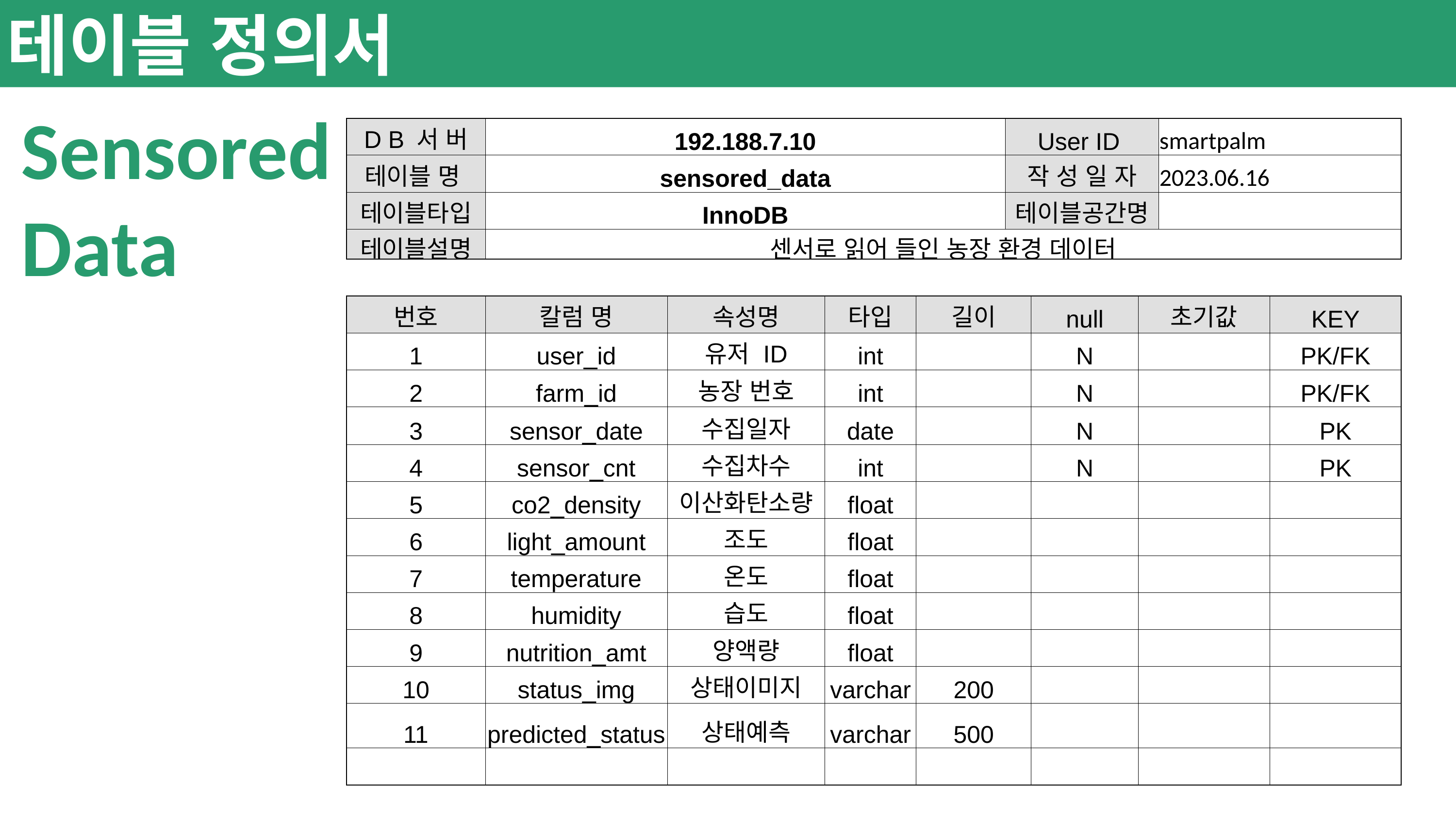

테이블 정의서
Sensored
Data
| D B 서 버 | 192.188.7.10 |  |  |  | User ID |  | smartpalm | smartpalm |  |
| --- | --- | --- | --- | --- | --- | --- | --- | --- | --- |
| 테이블 명 | sensored\_data |  |  |  | 작 성 일 자 |  | 2023.06.16 | 2023.06.16 |  |
| 테이블타입 | InnoDB |  |  |  | 테이블공간명 |  |  |  |  |
| 테이블설명 | 센서로 읽어 들인 농장 환경 데이터 |  |  |  |  |  |  |  |  |
|  |  |  |  |  |  |  |  |  |  |
| 번호 | 칼럼 명 | 속성명 | 타입 | 길이 | null | null | 초기값 |  | KEY |
| 1 | user\_id | 유저 ID | int |  | N | N |  |  | PK/FK |
| 2 | farm\_id | 농장 번호 | int |  | N | N |  |  | PK/FK |
| 3 | sensor\_date | 수집일자 | date |  | N | N |  |  | PK |
| 4 | sensor\_cnt | 수집차수 | int |  | N | N |  |  | PK |
| 5 | co2\_density | 이산화탄소량 | float |  |  |  |  |  |  |
| 6 | light\_amount | 조도 | float |  |  |  |  |  |  |
| 7 | temperature | 온도 | float |  |  |  |  |  |  |
| 8 | humidity | 습도 | float |  |  |  |  |  |  |
| 9 | nutrition\_amt | 양액량 | float |  |  |  |  |  |  |
| 10 | status\_img | 상태이미지 | varchar | 200 |  |  |  |  |  |
| 11 | predicted\_status | 상태예측 | varchar | 500 |  |  |  |  |  |
|  |  |  |  |  |  |  |  |  |  |